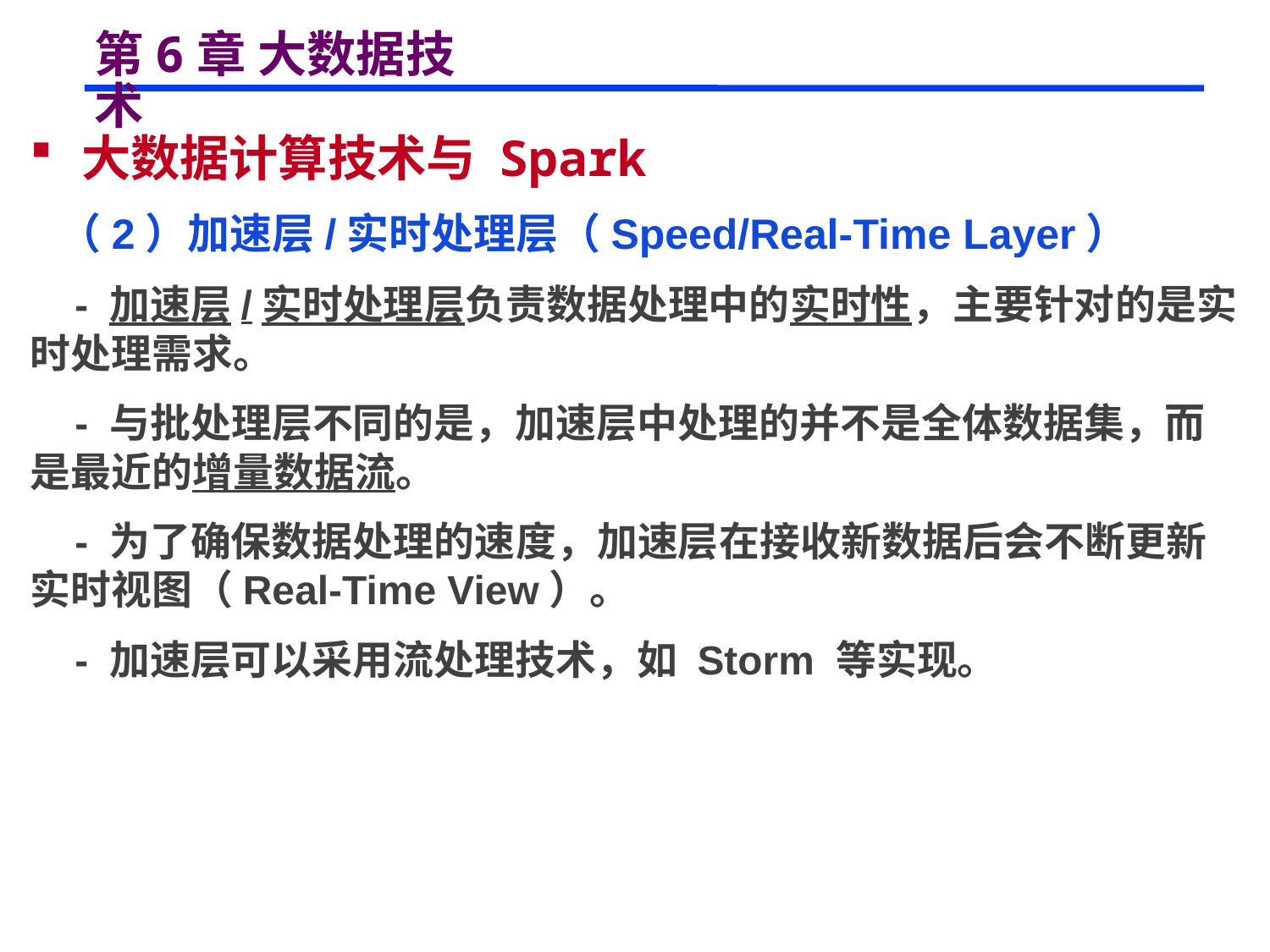

# 第6章 大数据技术
 大数据计算技术与 Spark
  （2）加速层/实时处理层（Speed/Real-Time Layer）
    - 加速层/实时处理层负责数据处理中的实时性，主要针对的是实时处理需求。
    - 与批处理层不同的是，加速层中处理的并不是全体数据集，而是最近的增量数据流。
    - 为了确保数据处理的速度，加速层在接收新数据后会不断更新实时视图（Real-Time View）。
    - 加速层可以采用流处理技术，如 Storm 等实现。